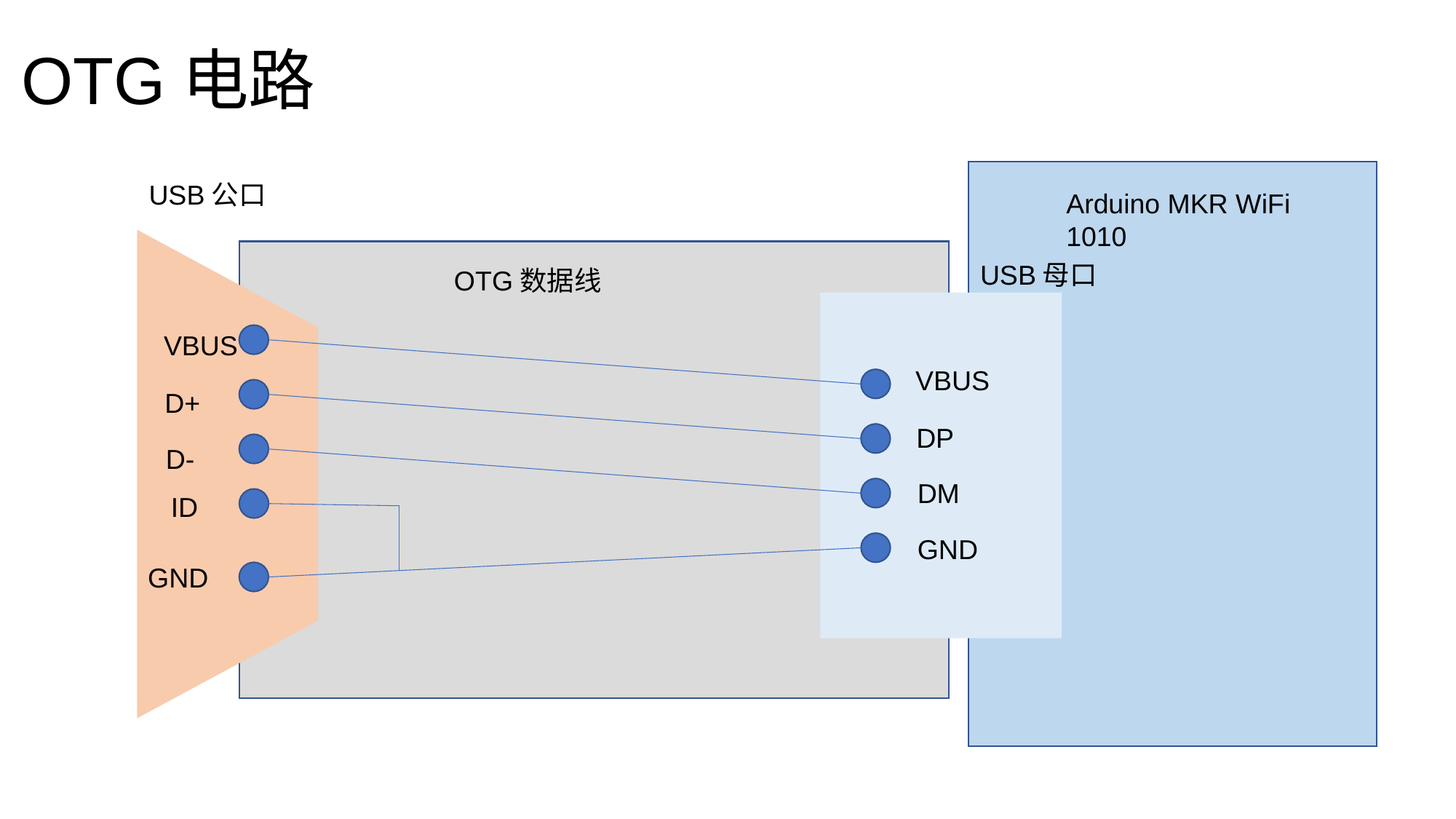

# OTG电路

USB公口
Arduino MKR WiFi 1010

USB母口
OTG数据线

VBUS

VBUS

D+

DP

D-
DM

ID

GND

GND